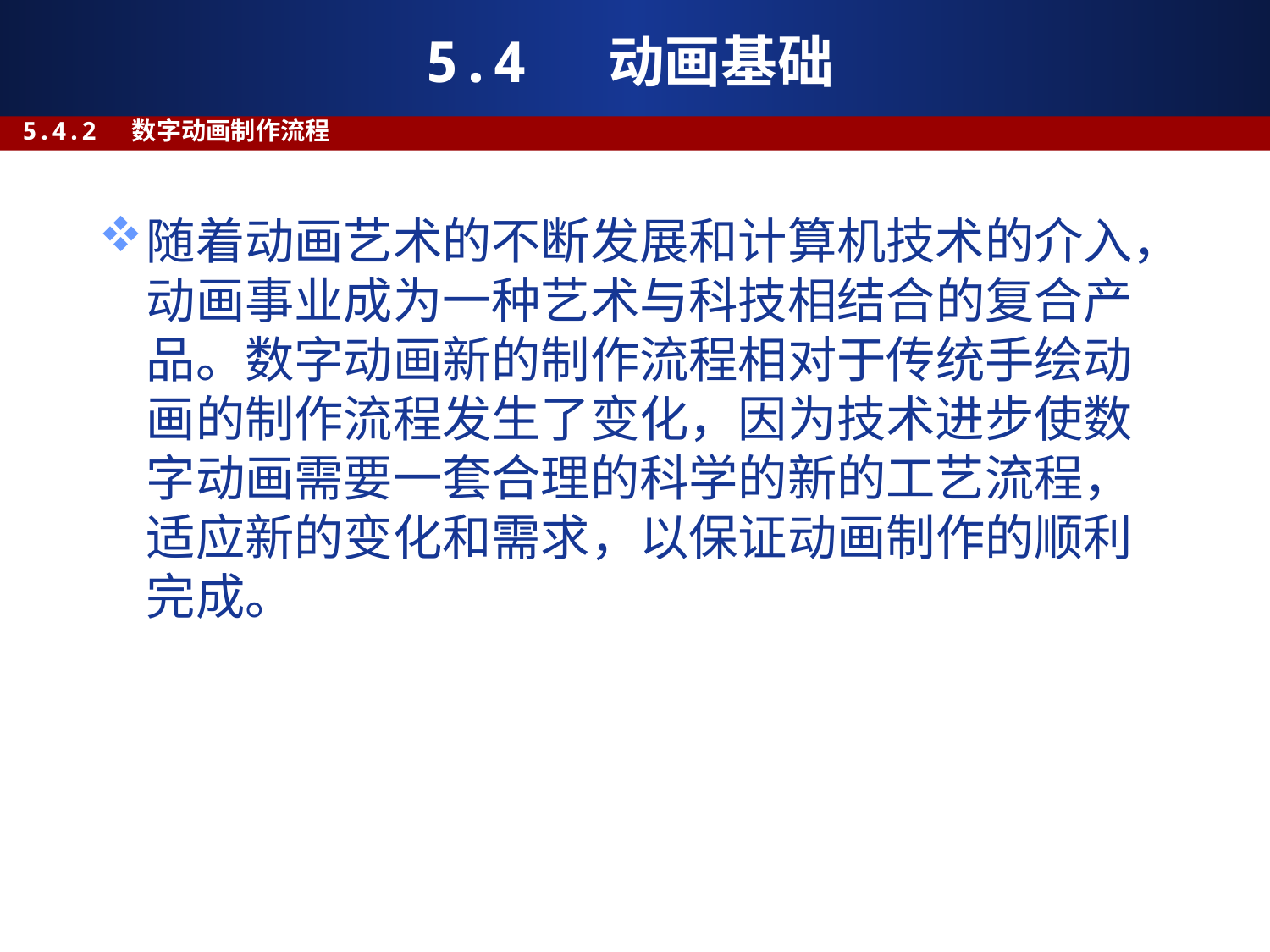

# 5.4  动画基础
5.4.2  数字动画制作流程
随着动画艺术的不断发展和计算机技术的介入，动画事业成为一种艺术与科技相结合的复合产品。数字动画新的制作流程相对于传统手绘动画的制作流程发生了变化，因为技术进步使数字动画需要一套合理的科学的新的工艺流程，适应新的变化和需求，以保证动画制作的顺利完成。